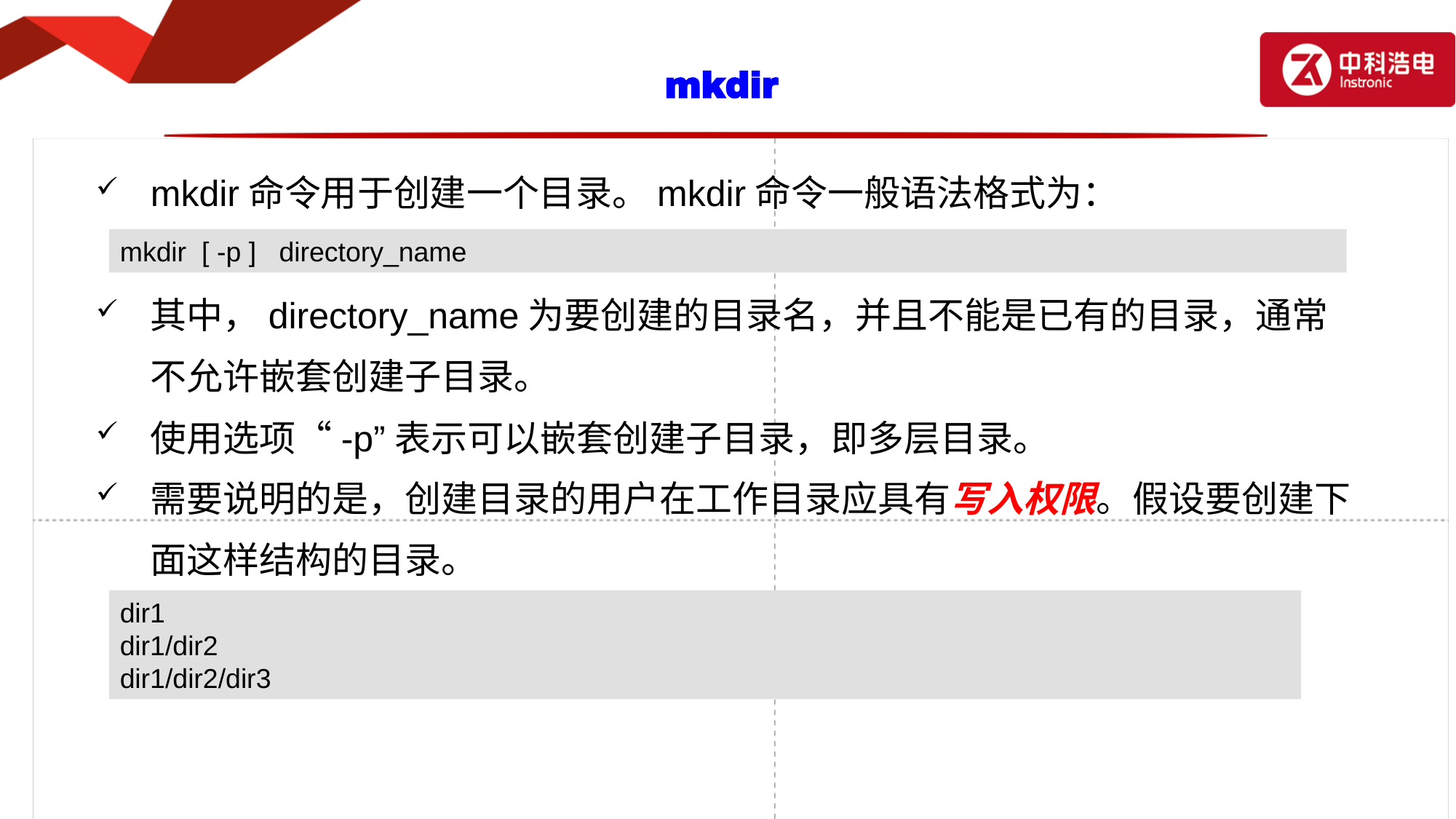

# mkdir
mkdir命令用于创建一个目录。mkdir命令一般语法格式为：

其中，directory_name为要创建的目录名，并且不能是已有的目录，通常不允许嵌套创建子目录。
使用选项“-p”表示可以嵌套创建子目录，即多层目录。
需要说明的是，创建目录的用户在工作目录应具有写入权限。假设要创建下面这样结构的目录。
mkdir  [ -p ]   directory_name
dir1
dir1/dir2
dir1/dir2/dir3